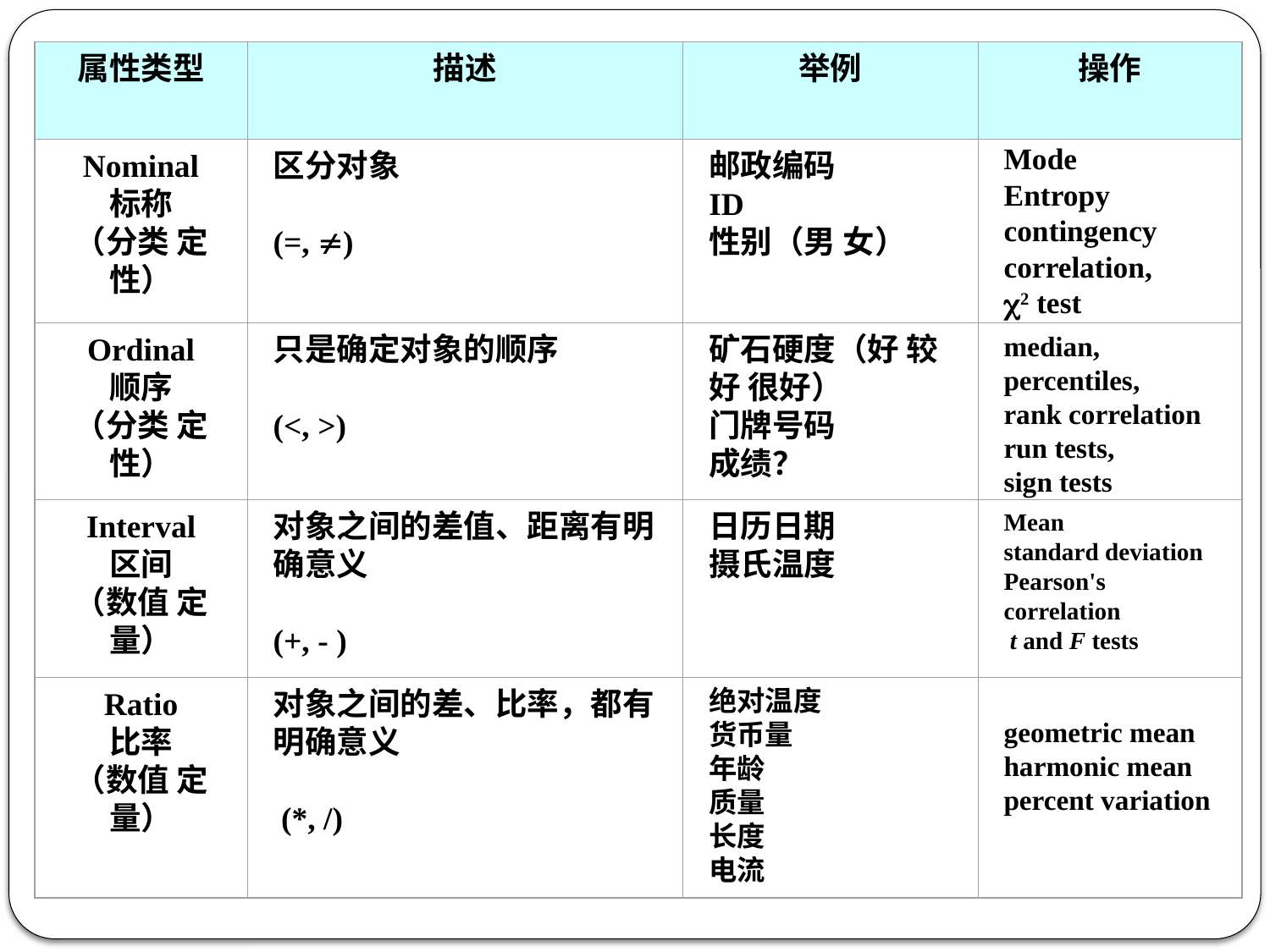

属性类型

描述

举例

操作
Mode
Entropy
contingency correlation,
χ2 test

Nominal
标称
（分类 定性）

区分对象

(=, ≠)

邮政编码
ID
性别（男 女）

Ordinal
顺序
（分类 定性）

只是确定对象的顺序

(<, >)

矿石硬度（好 较好 很好）
门牌号码
成绩？

median,
percentiles,
rank correlation
run tests,
sign tests

Interval
区间
（数值 定量）

对象之间的差值、距离有明确意义
(+, - )

日历日期
摄氏温度

Mean
standard deviation
Pearson's correlation
 t and F tests

Ratio
比率
（数值 定量）

对象之间的差、比率，都有明确意义

 (*, /)

绝对温度
货币量
年龄
质量
长度
电流

geometric mean
harmonic mean
percent variation